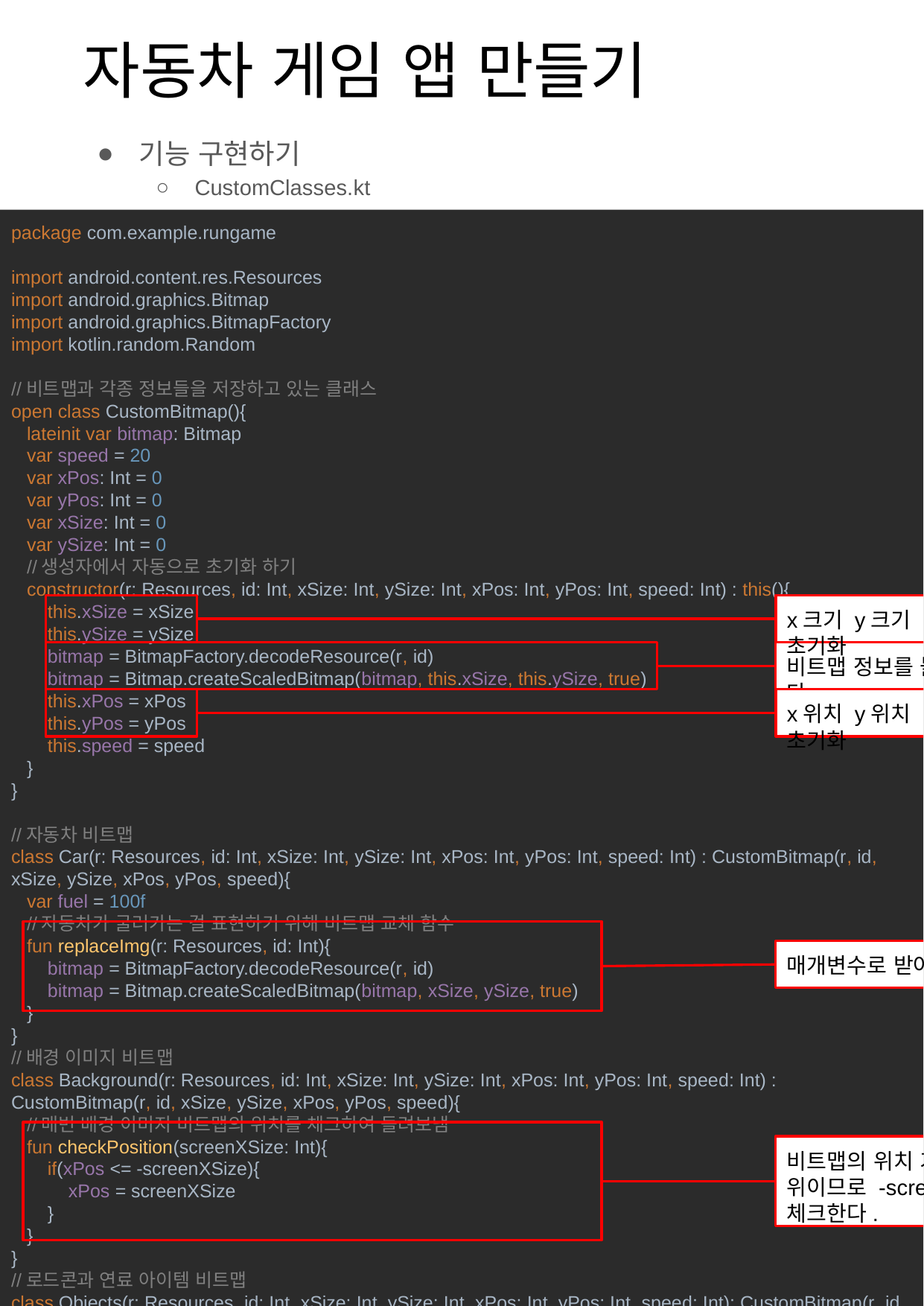

# 자동차 게임 앱 만들기
기능 구현하기
CustomClasses.kt

package com.example.rungame

import android.content.res.Resources
import android.graphics.Bitmap
import android.graphics.BitmapFactory
import kotlin.random.Random

//비트맵과 각종 정보들을 저장하고 있는 클래스
open class CustomBitmap(){
   lateinit var bitmap: Bitmap
   var speed = 20
   var xPos: Int = 0
   var yPos: Int = 0
   var xSize: Int = 0
   var ySize: Int = 0
   //생성자에서 자동으로 초기화 하기
   constructor(r: Resources, id: Int, xSize: Int, ySize: Int, xPos: Int, yPos: Int, speed: Int) : this(){
       this.xSize = xSize
       this.ySize = ySize
       bitmap = BitmapFactory.decodeResource(r, id)
       bitmap = Bitmap.createScaledBitmap(bitmap, this.xSize, this.ySize, true)
       this.xPos = xPos
       this.yPos = yPos
       this.speed = speed
   }
}

//자동차 비트맵
class Car(r: Resources, id: Int, xSize: Int, ySize: Int, xPos: Int, yPos: Int, speed: Int) : CustomBitmap(r, id, xSize, ySize, xPos, yPos, speed){
   var fuel = 100f
   //자동차가 굴러가는 걸 표현하기 위해 비트맵 교체 함수
   fun replaceImg(r: Resources, id: Int){
       bitmap = BitmapFactory.decodeResource(r, id)
       bitmap = Bitmap.createScaledBitmap(bitmap, xSize, ySize, true)
   }
}
//배경 이미지 비트맵
class Background(r: Resources, id: Int, xSize: Int, ySize: Int, xPos: Int, yPos: Int, speed: Int) : CustomBitmap(r, id, xSize, ySize, xPos, yPos, speed){
   //매번 배경 이미지 비트맵의 위치를 체크하여 돌려보냄
   fun checkPosition(screenXSize: Int){
       if(xPos <= -screenXSize){
           xPos = screenXSize
       }
   }
}
//로드콘과 연료 아이템 비트맵
class Objects(r: Resources, id: Int, xSize: Int, ySize: Int, xPos: Int, yPos: Int, speed: Int): CustomBitmap(r, id, xSize, ySize, xPos, yPos, speed){
   //위치 체크해서 랜덤 시간 동안 대기 후 화면 위치로 보냄
   fun checkPosition(screenXSize: Int) : Boolean{
       if(xPos <= 0) {
           delayTime(Random.nextInt(4))
           xPos = screenXSize
           return true
       }
       return false
   }
   //시간 지연 시키는 함수
   private fun delayTime(delayTime: Int){
       val saveTime = System.currentTimeMillis()
       var currTime = 0L
       while(currTime - saveTime < delayTime){
           currTime = System.currentTimeMillis()
       }
   }
}

x크기 y크기 초기화

비트맵 정보를 불러와서 생성해준다.

x위치 y위치 초기화

매개변수로 받아온 이미지로 교체

비트맵의 위치 기준이 왼쪽 위이므로 -screenXsize로 체크한다.
41

아이템은 -screenXSize로 잡을 필요가 없고, 0보다 작으면 무작위 시간을 기다린 후 다시 돌려보냄

함수가 호출된 시간을 불러오고, 현재 시간을 받아와서 둘 사이의 차이를 계산한 후 매개변수로 받아 온 시간만큼 기다린다.